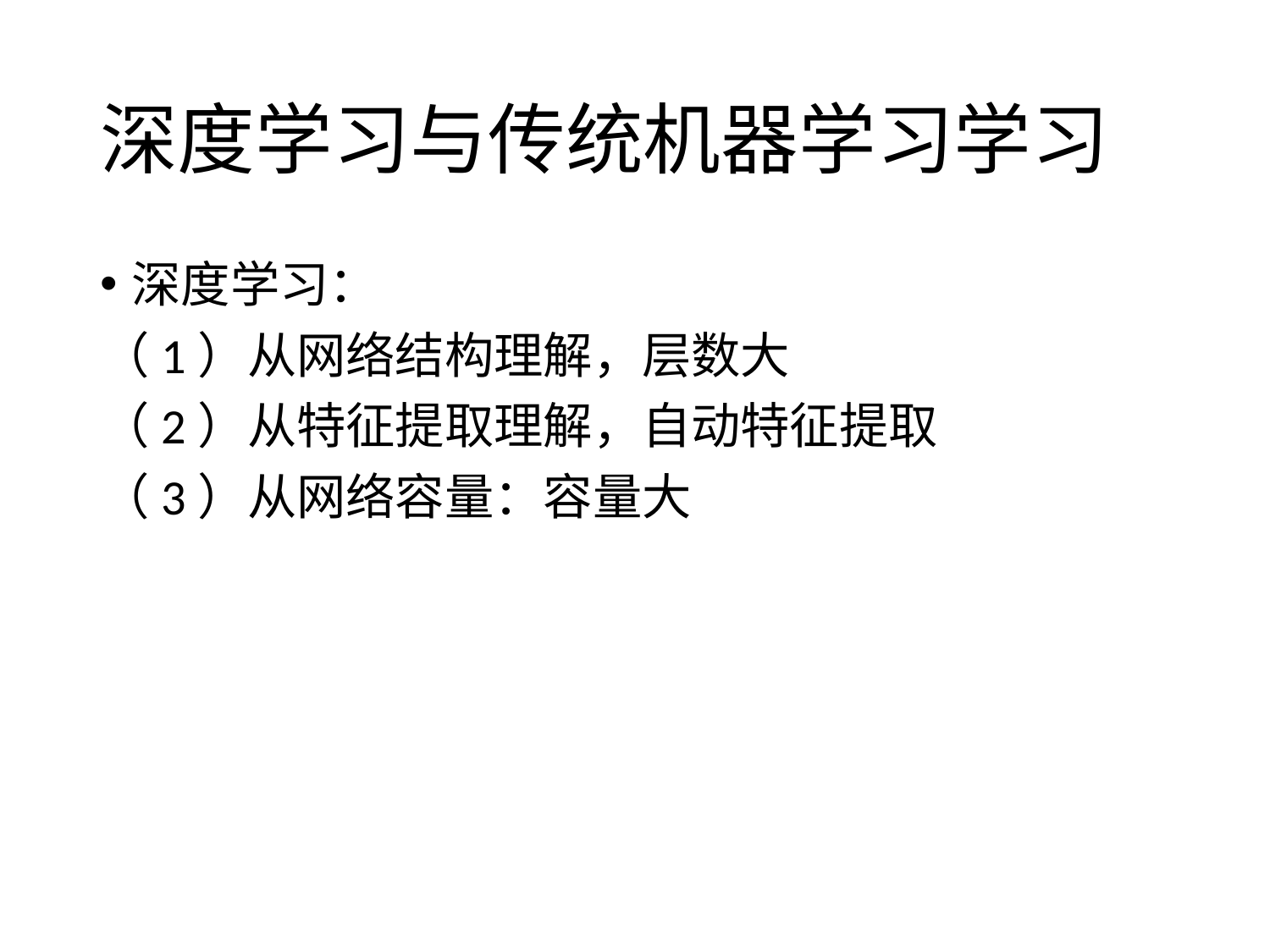

# 深度学习与传统机器学习学习
深度学习：
（1）从网络结构理解，层数大
（2）从特征提取理解，自动特征提取
（3）从网络容量：容量大